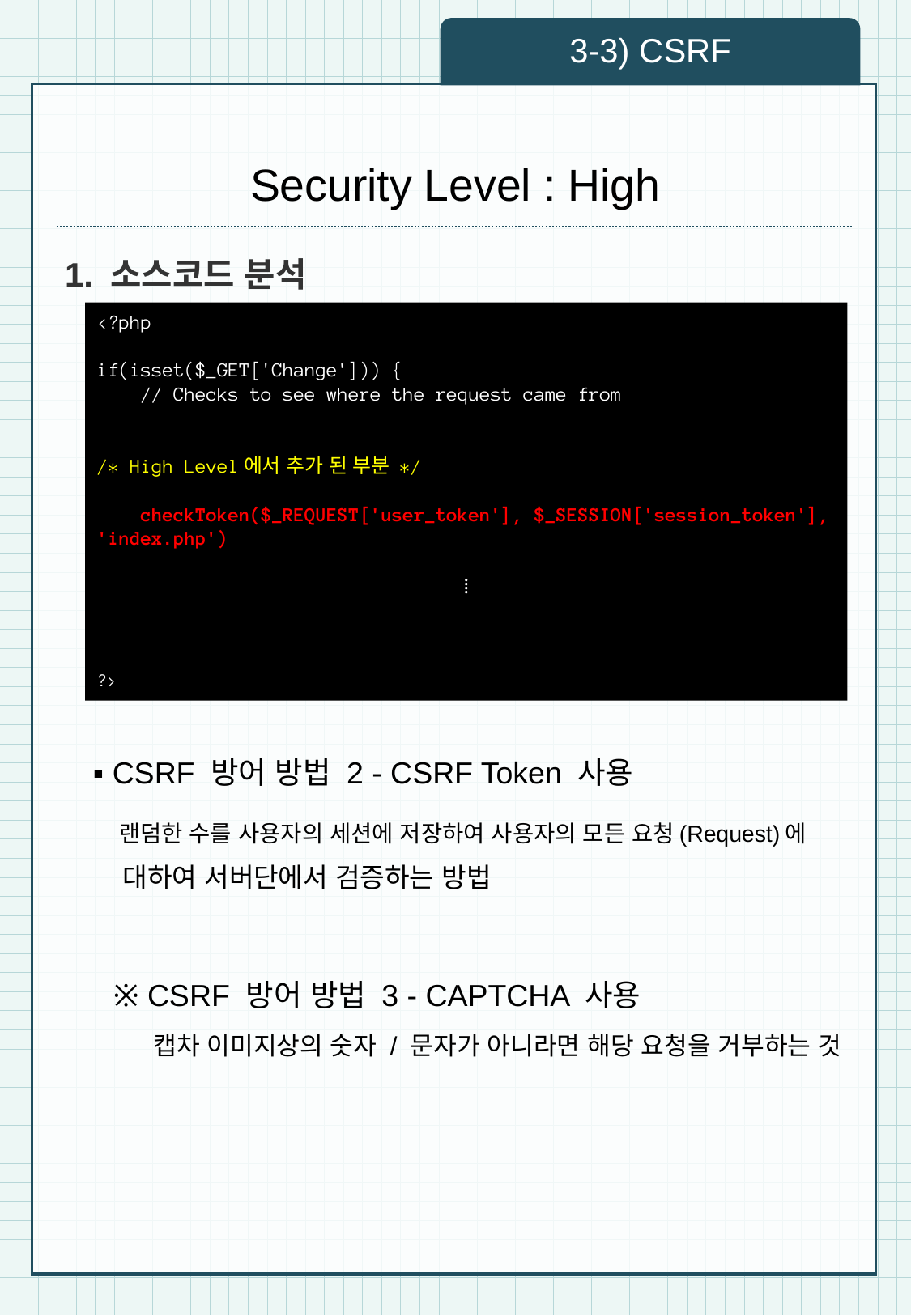

3-3) CSRF

# Security Level : High
1. 소스코드 분석
<?php

if(isset($_GET['Change'])) {
    // Checks to see where the request came from

/* High Level에서 추가 된 부분 */

    checkToken($_REQUEST['user_token'], $_SESSION['session_token'], 'index.php')

⁞

?>
  ▪ CSRF 방어 방법 2 - CSRF Token 사용
랜덤한 수를 사용자의 세션에 저장하여 사용자의 모든 요청(Request)에
대하여 서버단에서 검증하는 방법
  ※ CSRF 방어 방법 3 - CAPTCHA 사용

캡차 이미지상의 숫자 / 문자가 아니라면 해당 요청을 거부하는 것